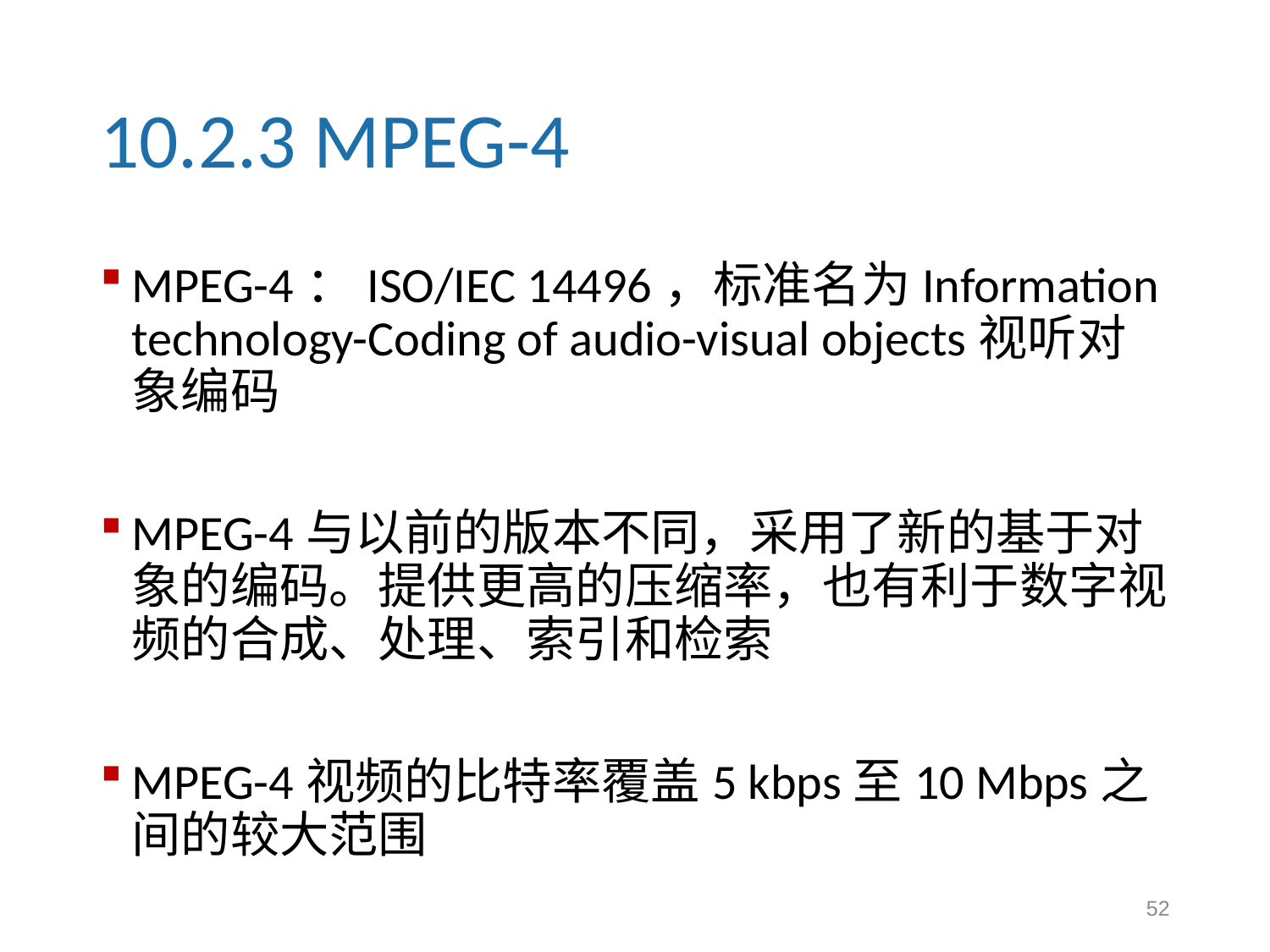

# 10.2.3 MPEG-4
MPEG-4：ISO/IEC 14496，标准名为Information technology-Coding of audio-visual objects视听对象编码

MPEG-4与以前的版本不同，采用了新的基于对象的编码。提供更高的压缩率，也有利于数字视频的合成、处理、索引和检索

MPEG-4视频的比特率覆盖5 kbps至10 Mbps之间的较大范围

52